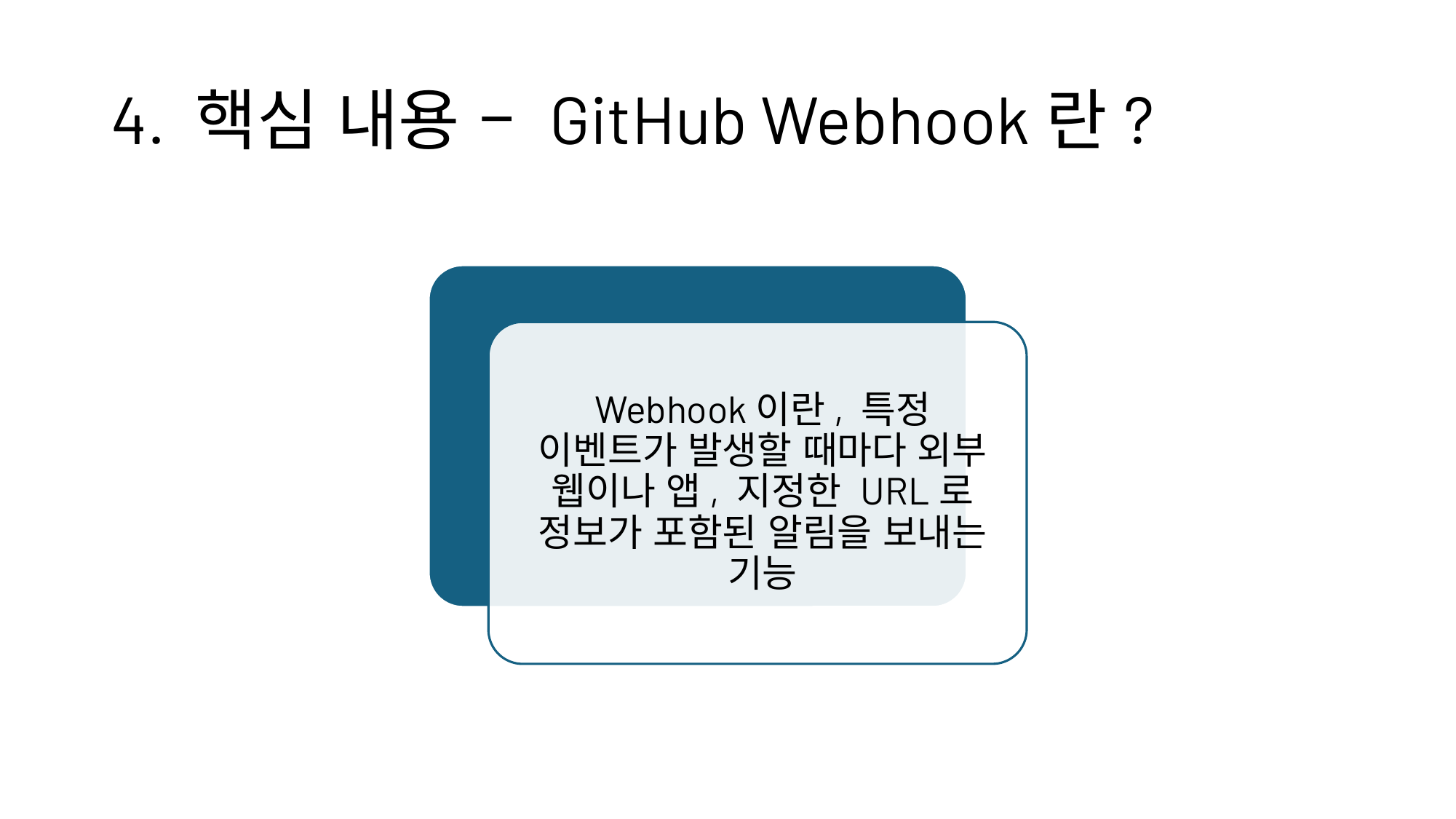

# 4. 핵심 내용 – GitHub Webhook란?
Webhook이란, 특정 이벤트가 발생할 때마다 외부 웹이나 앱, 지정한 URL로 정보가 포함된 알림을 보내는 기능